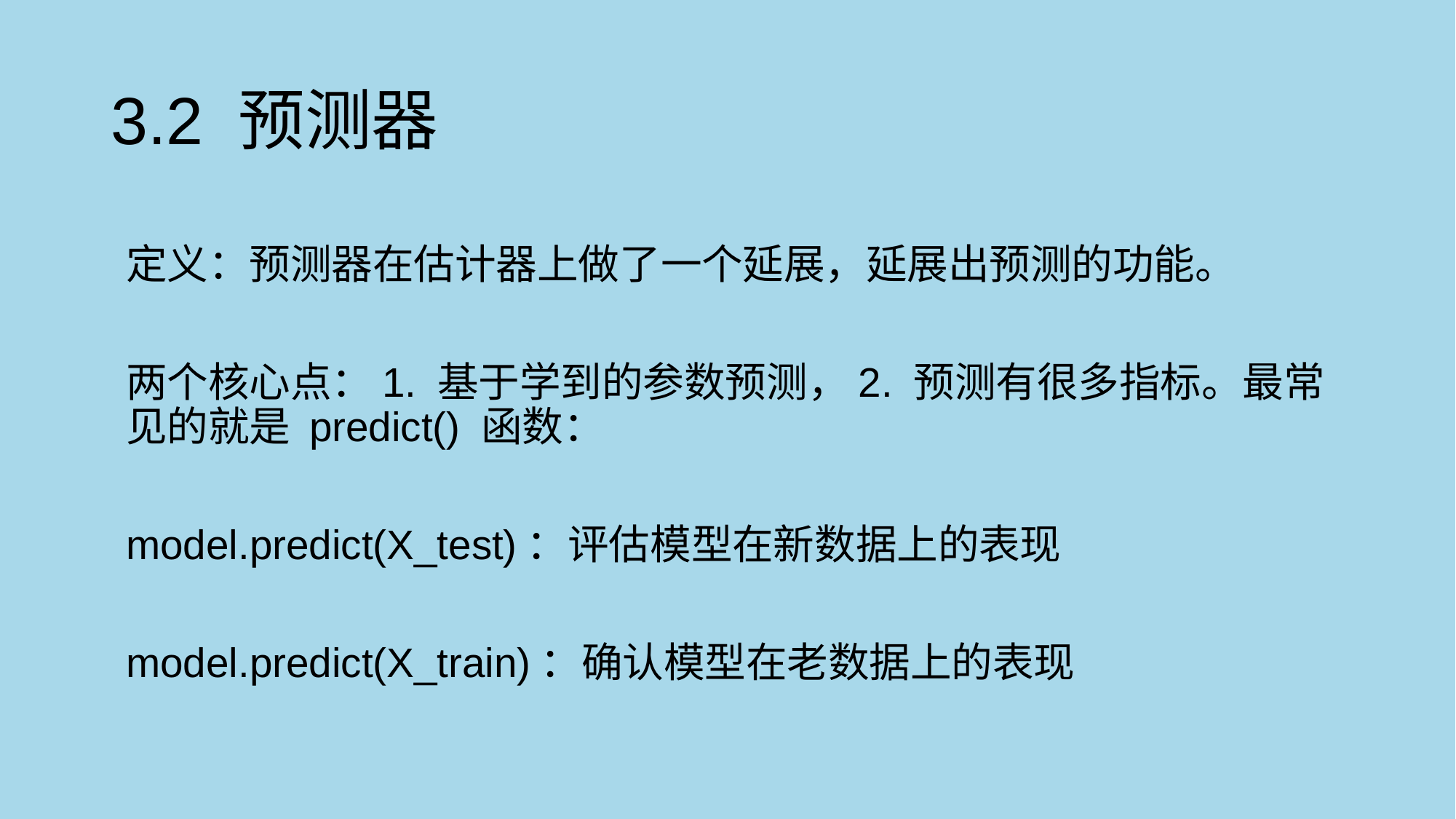

# 3.2 预测器

定义：预测器在估计器上做了一个延展，延展出预测的功能。

两个核心点：1. 基于学到的参数预测，2. 预测有很多指标。最常见的就是 predict() 函数：

model.predict(X_test)：评估模型在新数据上的表现

model.predict(X_train)：确认模型在老数据上的表现